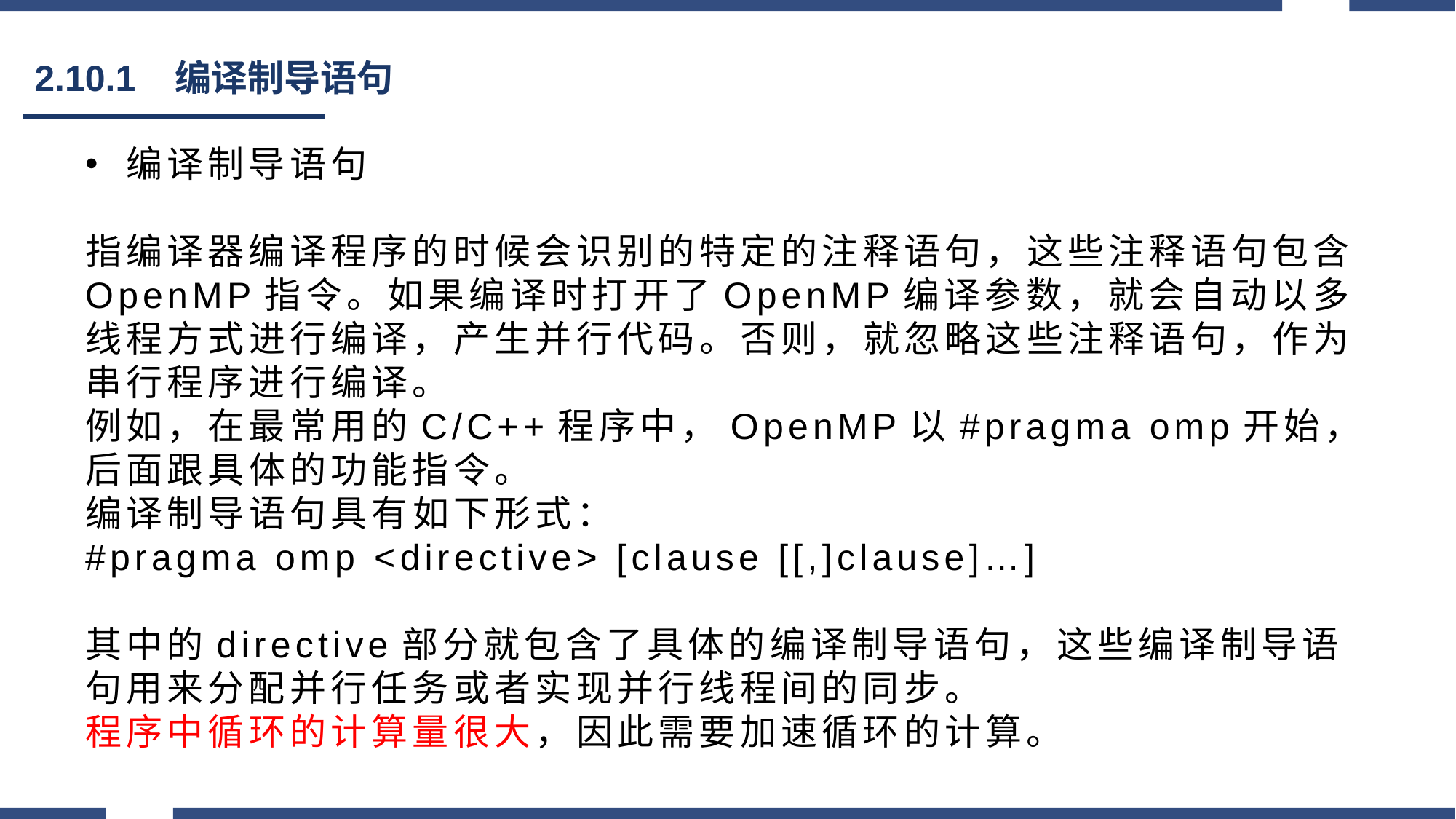

# 2.10.1   编译制导语句
编译制导语句

指编译器编译程序的时候会识别的特定的注释语句，这些注释语句包含OpenMP指令。如果编译时打开了OpenMP编译参数，就会自动以多线程方式进行编译，产生并行代码。否则，就忽略这些注释语句，作为串行程序进行编译。
例如，在最常用的C/C++程序中，OpenMP以#pragma omp开始，后面跟具体的功能指令。
编译制导语句具有如下形式：
#pragma omp <directive> [clause [[,]clause]…]

其中的directive部分就包含了具体的编译制导语句，这些编译制导语句用来分配并行任务或者实现并行线程间的同步。
程序中循环的计算量很大，因此需要加速循环的计算。